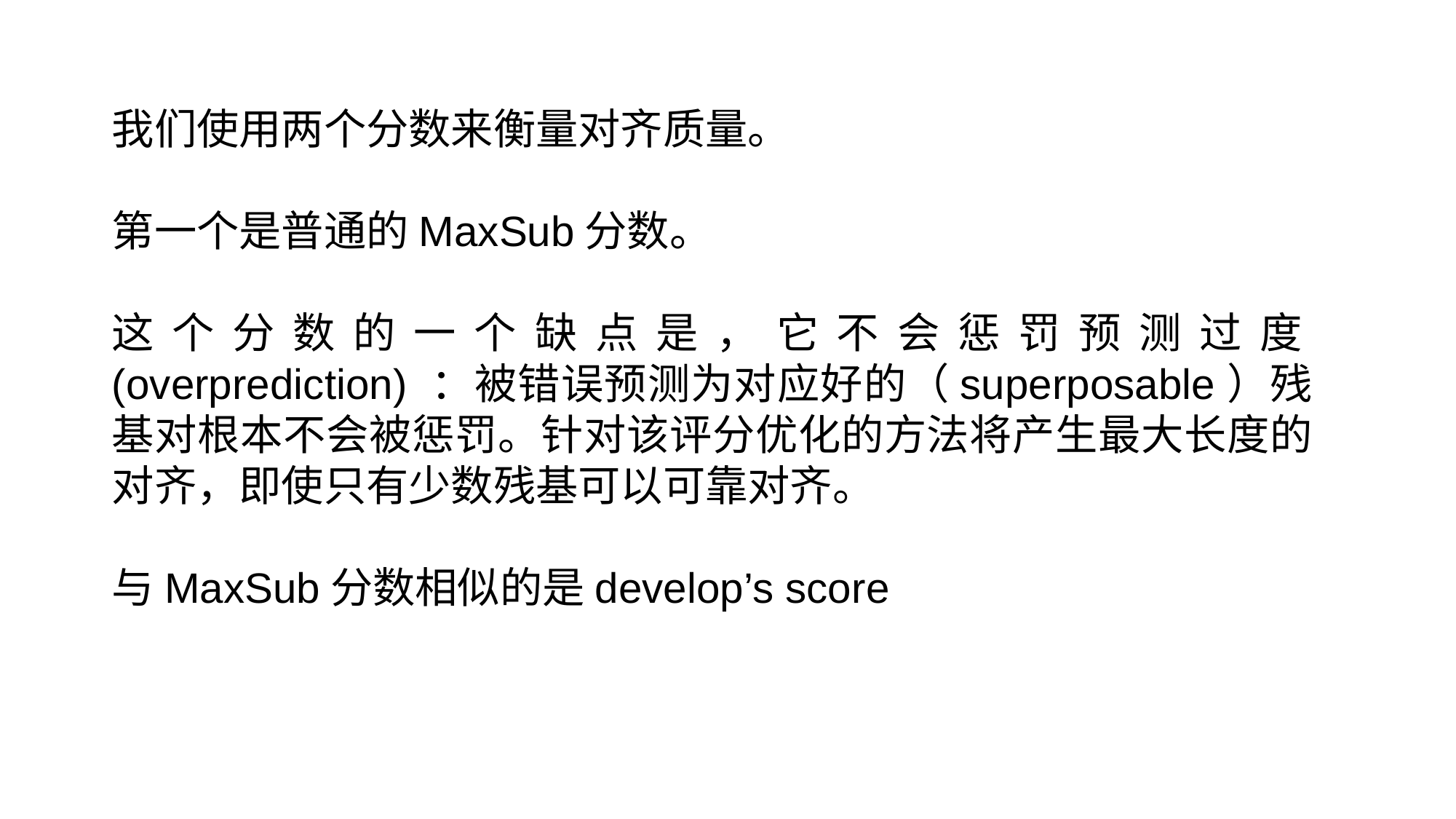

我们使用两个分数来衡量对齐质量。

第一个是普通的MaxSub分数。

这个分数的一个缺点是，它不会惩罚预测过度(overprediction) ：被错误预测为对应好的（superposable）残基对根本不会被惩罚。针对该评分优化的方法将产生最大长度的对齐，即使只有少数残基可以可靠对齐。

与MaxSub分数相似的是develop’s score